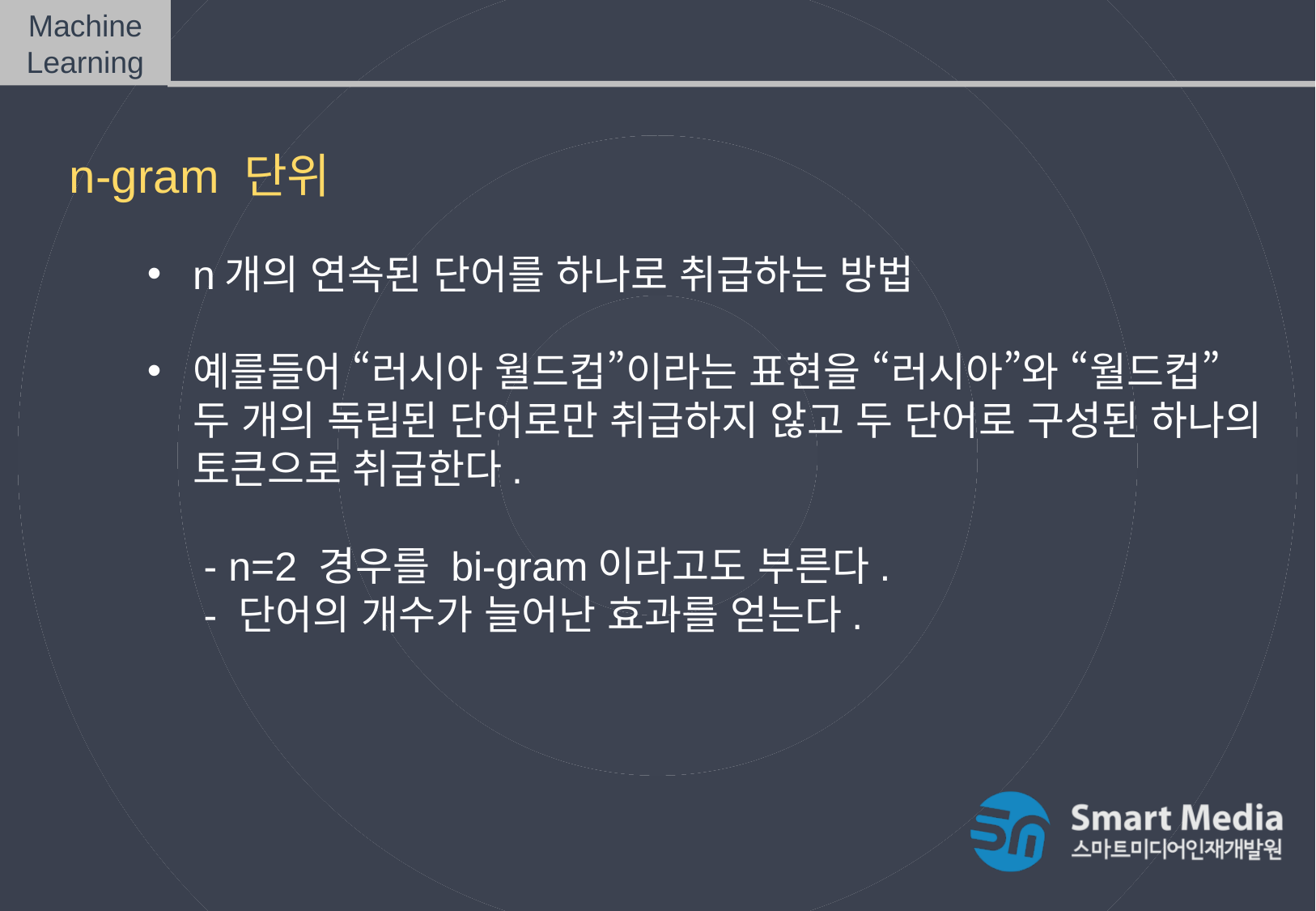

Machine Learning
텍스트마이닝(Text mining)

n-gram 단위
n개의 연속된 단어를 하나로 취급하는 방법

예를들어 “러시아 월드컵”이라는 표현을 “러시아”와 “월드컵” 두 개의 독립된 단어로만 취급하지 않고 두 단어로 구성된 하나의 토큰으로 취급한다.

     - n=2 경우를 bi-gram이라고도 부른다.
     - 단어의 개수가 늘어난 효과를 얻는다.